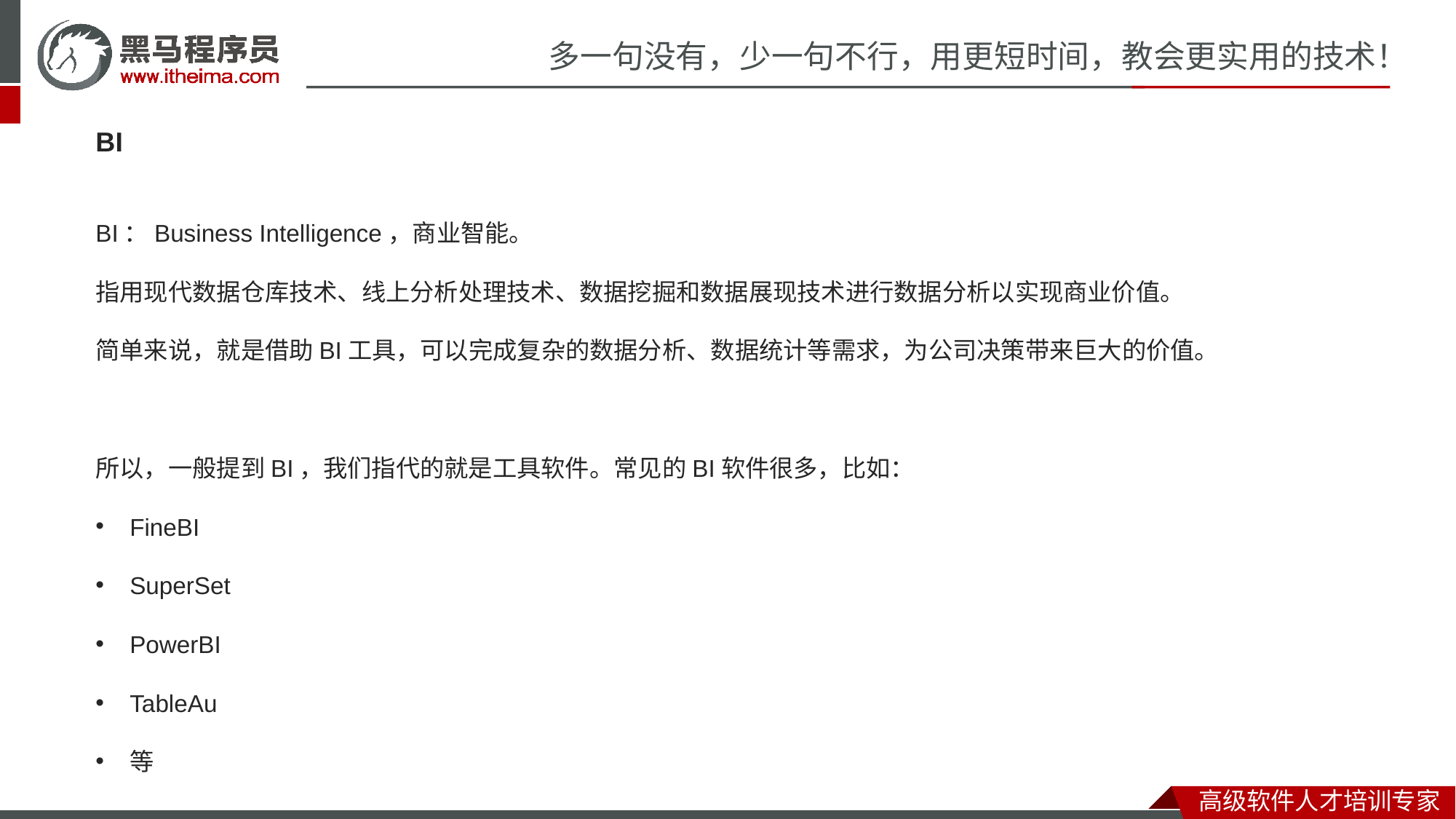

BI
BI：Business Intelligence，商业智能。
指用现代数据仓库技术、线上分析处理技术、数据挖掘和数据展现技术进行数据分析以实现商业价值。
简单来说，就是借助BI工具，可以完成复杂的数据分析、数据统计等需求，为公司决策带来巨大的价值。

所以，一般提到BI，我们指代的就是工具软件。常见的BI软件很多，比如：
FineBI
SuperSet
PowerBI
TableAu
等